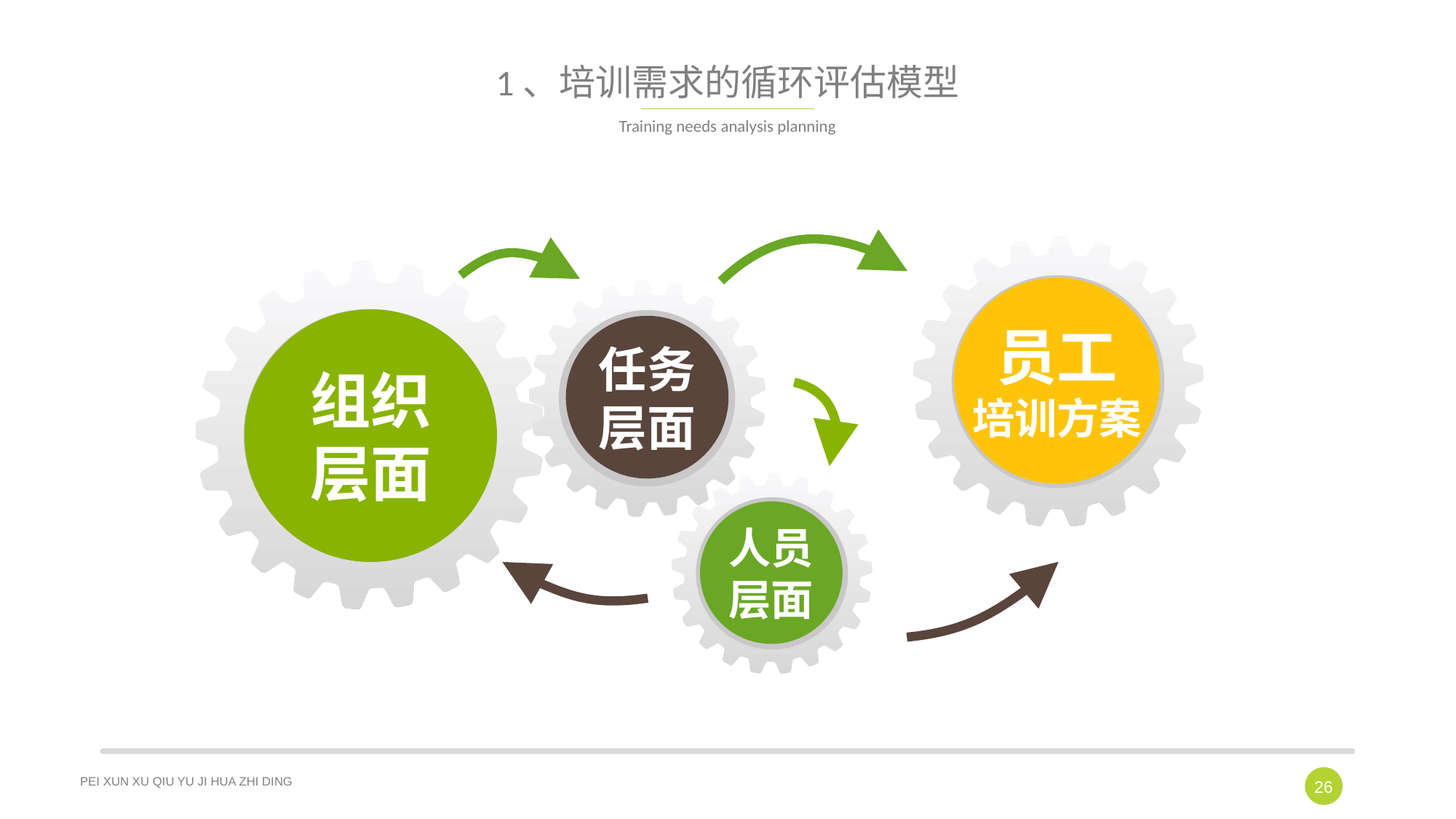

# 1、培训需求的循环评估模型
Training needs analysis planning

员工
培训方案

组织
层面

任务
层面

人员
层面